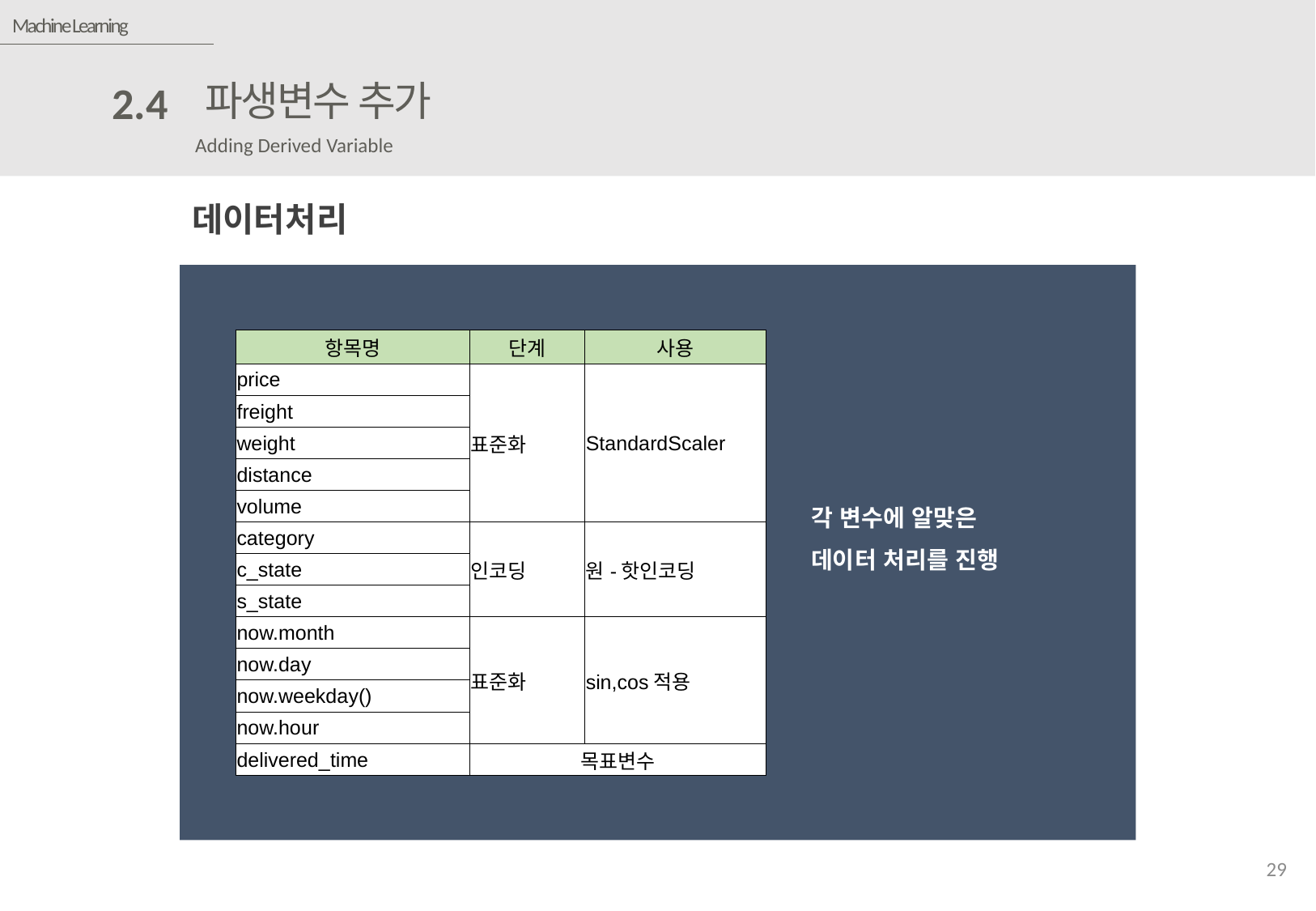

Machine Learning
파생변수 추가
2.4
Adding Derived Variable
데이터처리

| 항목명 | 단계 | 사용 |
| --- | --- | --- |
| price | 표준화 | StandardScaler |
| freight |  |  |
| weight |  |  |
| distance |  |  |
| volume |  |  |
| category | 인코딩 | 원-핫인코딩 |
| c\_state |  |  |
| s\_state |  |  |
| now.month | 표준화 | sin,cos적용 |
| now.day |  |  |
| now.weekday() |  |  |
| now.hour |  |  |
| delivered\_time | 목표변수 |  |
각 변수에 알맞은
데이터 처리를 진행

29
| price | freight\_value | product \_weight\_g | product\_category \_name\_english | order\_delivered \_customer\_date\_delay | customer\_state | seller\_state | distance\_crawling | order \_purchase\_year | order \_purchase\_month | order\_purchase\_day | order\_purchase \_dayofweek | order \_purchase\_hour | volume\_cm |
| --- | --- | --- | --- | --- | --- | --- | --- | --- | --- | --- | --- | --- | --- |
| 58.9 | 13.29 | 650 | cool\_stuff | 7.614421296 | RJ | SP | 408 | 2017 | 9 | 13 | 2 | 8 | 3528 |
| 239.9 | 19.93 | 30000 | pet\_shop | 16.21618056 | SP | SP | 637 | 2017 | 4 | 26 | 2 | 10 | 60000 |
| 199 | 17.87 | 3050 | furniture\_decor | 7.9484375 | MG | MG | 406 | 2018 | 1 | 14 | 6 | 14 | 14157 |
| 12.99 | 12.79 | 200 | perfumery | 6.147268519 | SP | SP | 366 | 2018 | 8 | 8 | 2 | 10 | 2400 |
| 199.9 | 18.14 | 3750 | garden\_tools | 25.11435185 | SP | PR | 809 | 2017 | 2 | 4 | 5 | 13 | 42000 |